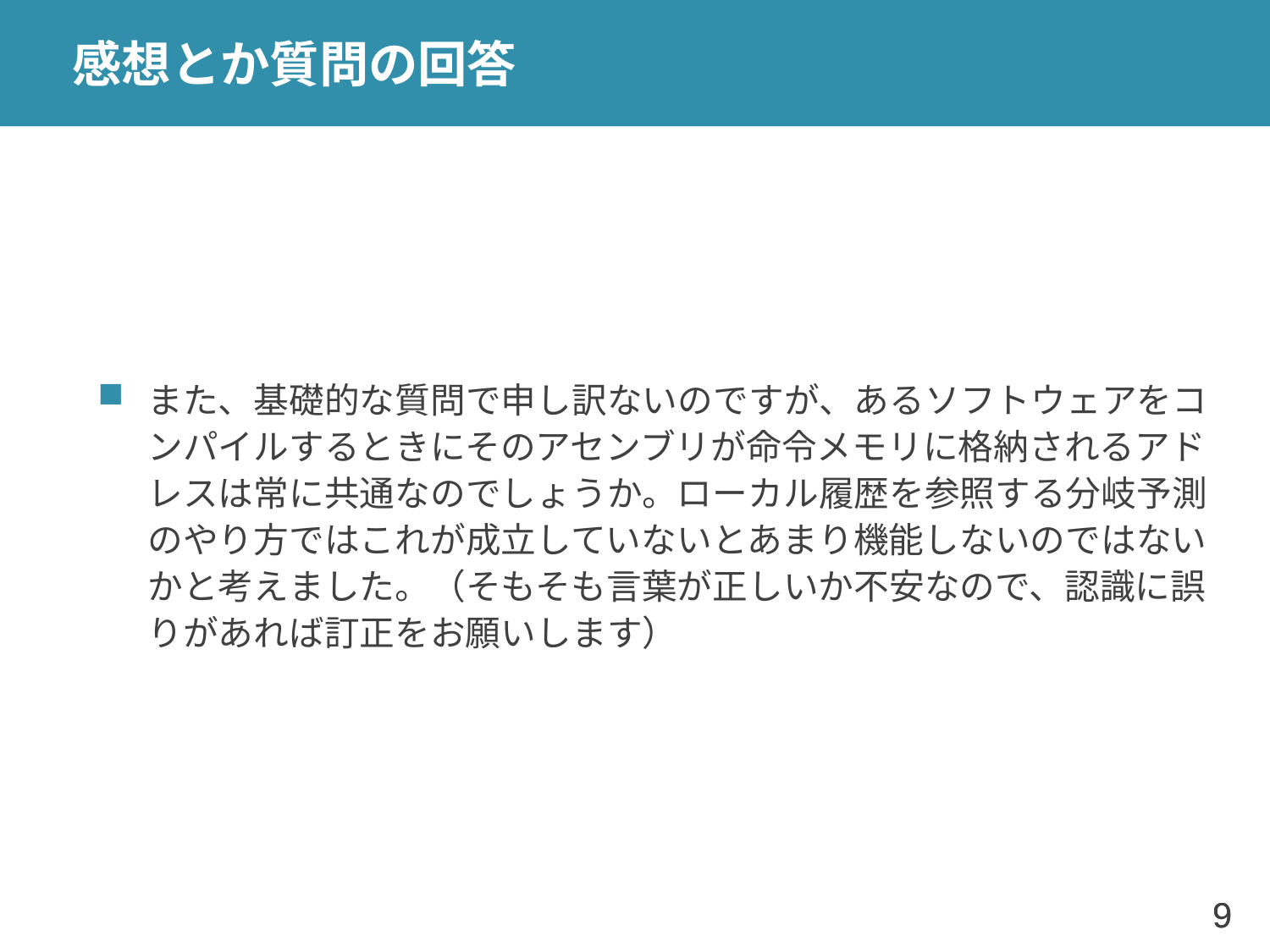

# 感想とか質問の回答
また、基礎的な質問で申し訳ないのですが、あるソフトウェアをコンパイルするときにそのアセンブリが命令メモリに格納されるアドレスは常に共通なのでしょうか。ローカル履歴を参照する分岐予測のやり方ではこれが成立していないとあまり機能しないのではないかと考えました。（そもそも言葉が正しいか不安なので、認識に誤りがあれば訂正をお願いします）